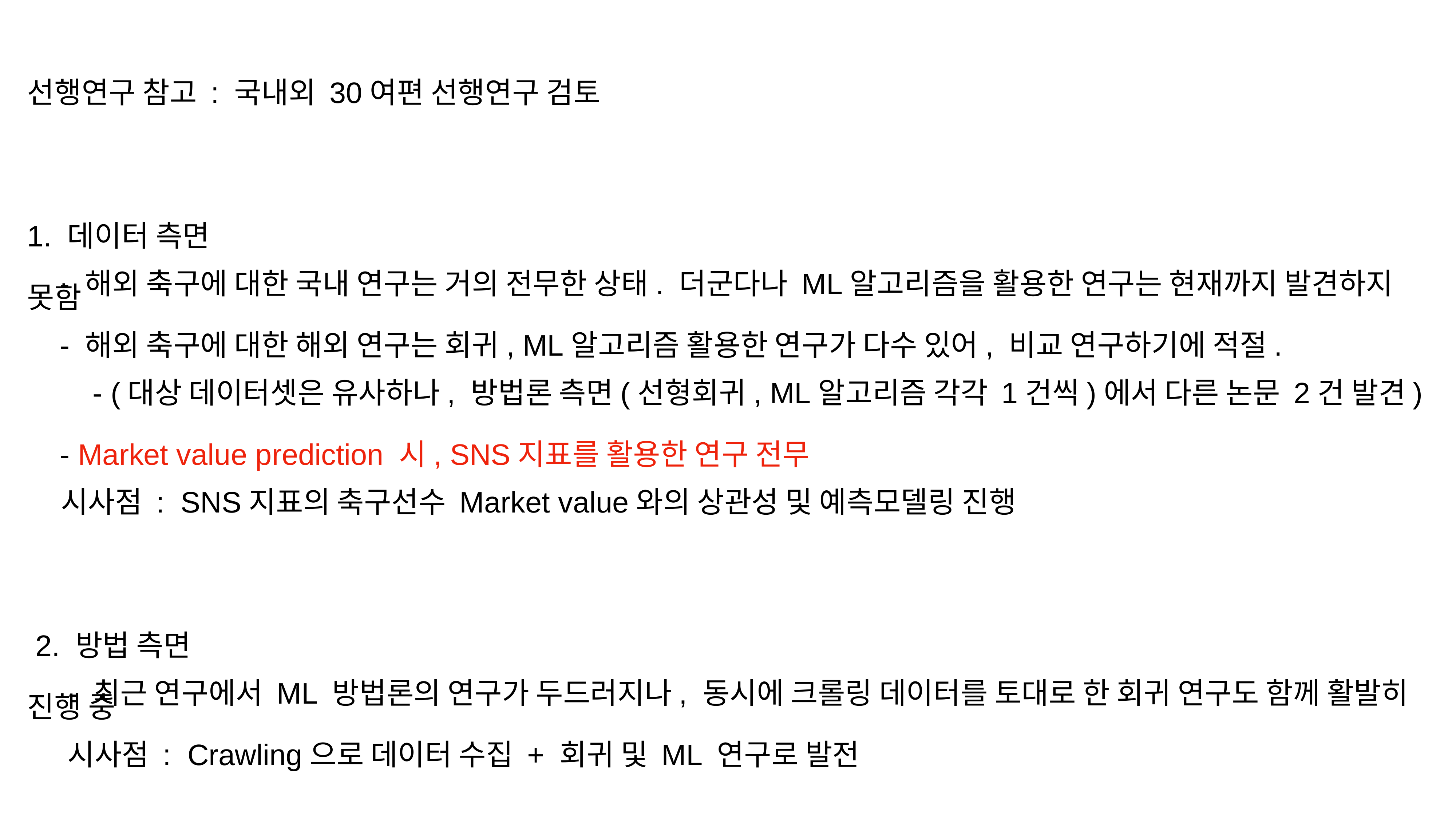

선행연구 참고 : 국내외 30여편 선행연구 검토

1. 데이터 측면
    - 해외 축구에 대한 국내 연구는 거의 전무한 상태. 더군다나 ML알고리즘을 활용한 연구는 현재까지 발견하지 못함
    - 해외 축구에 대한 해외 연구는 회귀, ML알고리즘 활용한 연구가 다수 있어, 비교 연구하기에 적절.
        - (대상 데이터셋은 유사하나, 방법론 측면(선형회귀, ML알고리즘 각각 1건씩)에서 다른 논문 2건 발견)
    - Market value prediction 시, SNS지표를 활용한 연구 전무
    시사점 :  SNS지표의 축구선수 Market value와의 상관성 및 예측모델링 진행

 2. 방법 측면
     - 최근 연구에서 ML 방법론의 연구가 두드러지나, 동시에 크롤링 데이터를 토대로 한 회귀 연구도 함께 활발히 진행 중
     시사점 :  Crawling으로 데이터 수집 + 회귀 및 ML 연구로 발전